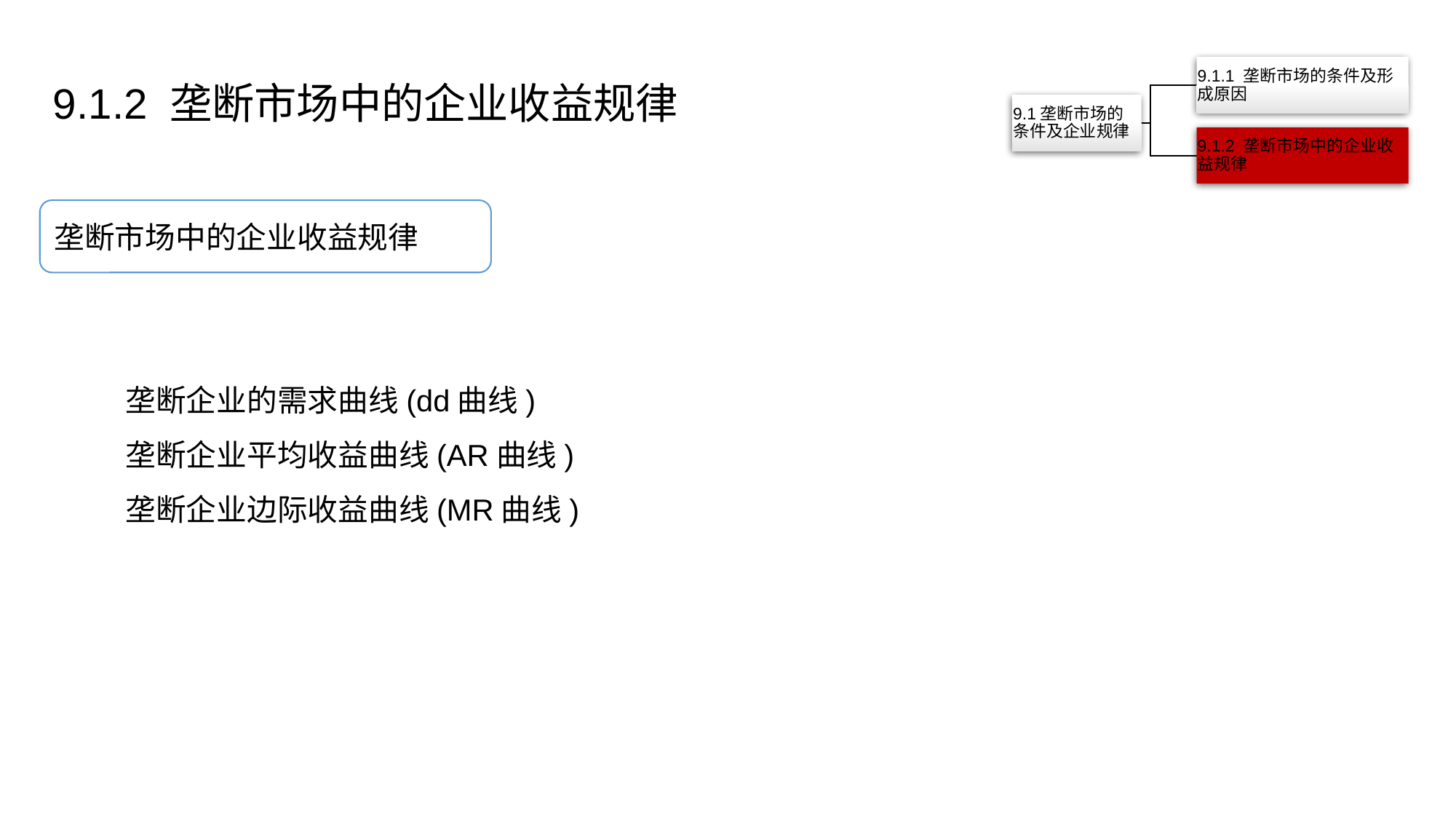

9.1垄断市场的条件及企业规律
9.1.1 垄断市场的条件及形成原因
9.1.2 垄断市场中的企业收益规律
9.1.2 垄断市场中的企业收益规律
垄断市场中的企业收益规律
垄断企业的需求曲线(dd曲线)
垄断企业平均收益曲线(AR曲线)
垄断企业边际收益曲线(MR曲线)